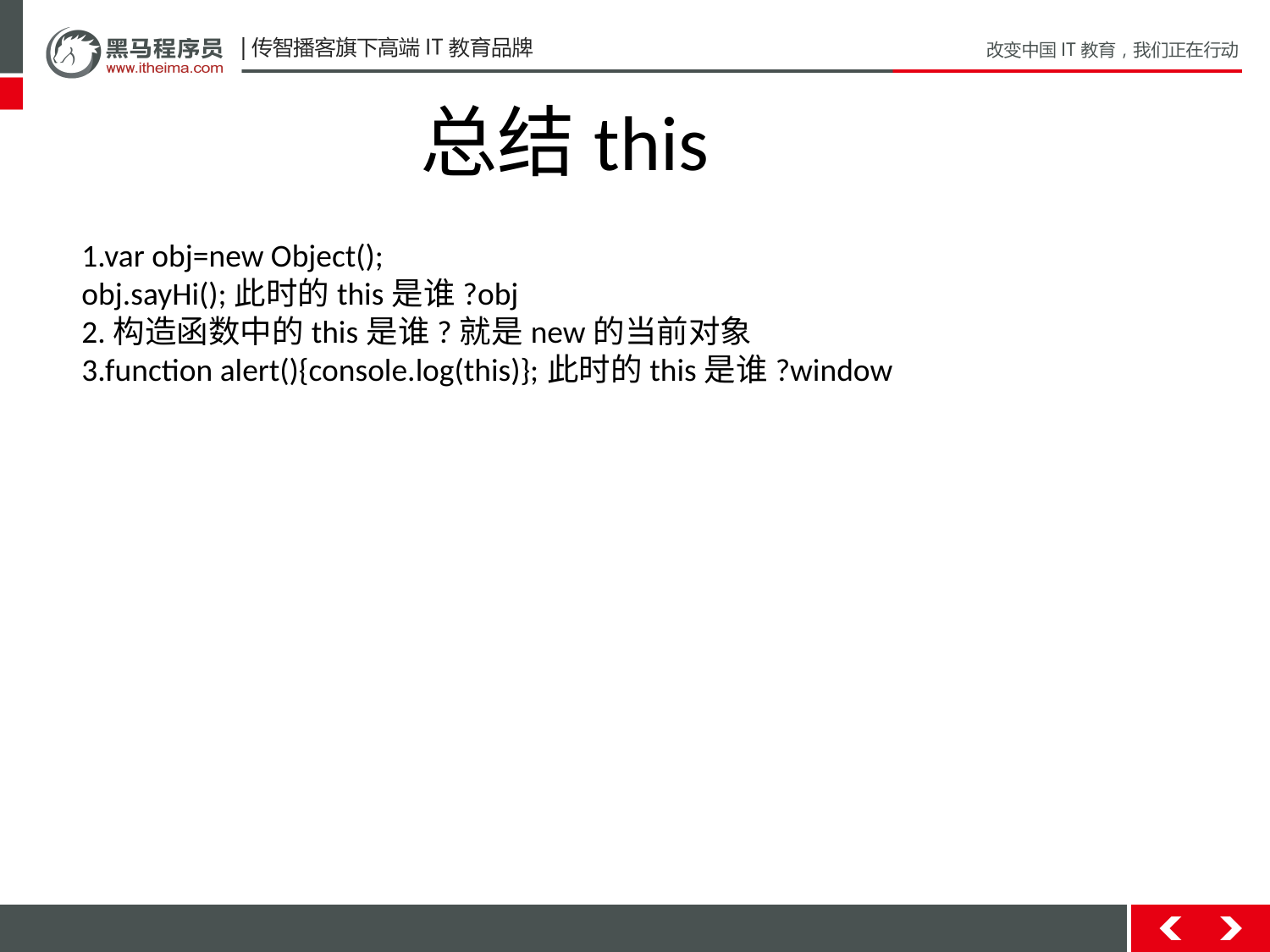

总结this
1.var obj=new Object();
obj.sayHi();此时的this是谁?obj
2.构造函数中的this是谁?就是new的当前对象
3.function alert(){console.log(this)};此时的this是谁?window